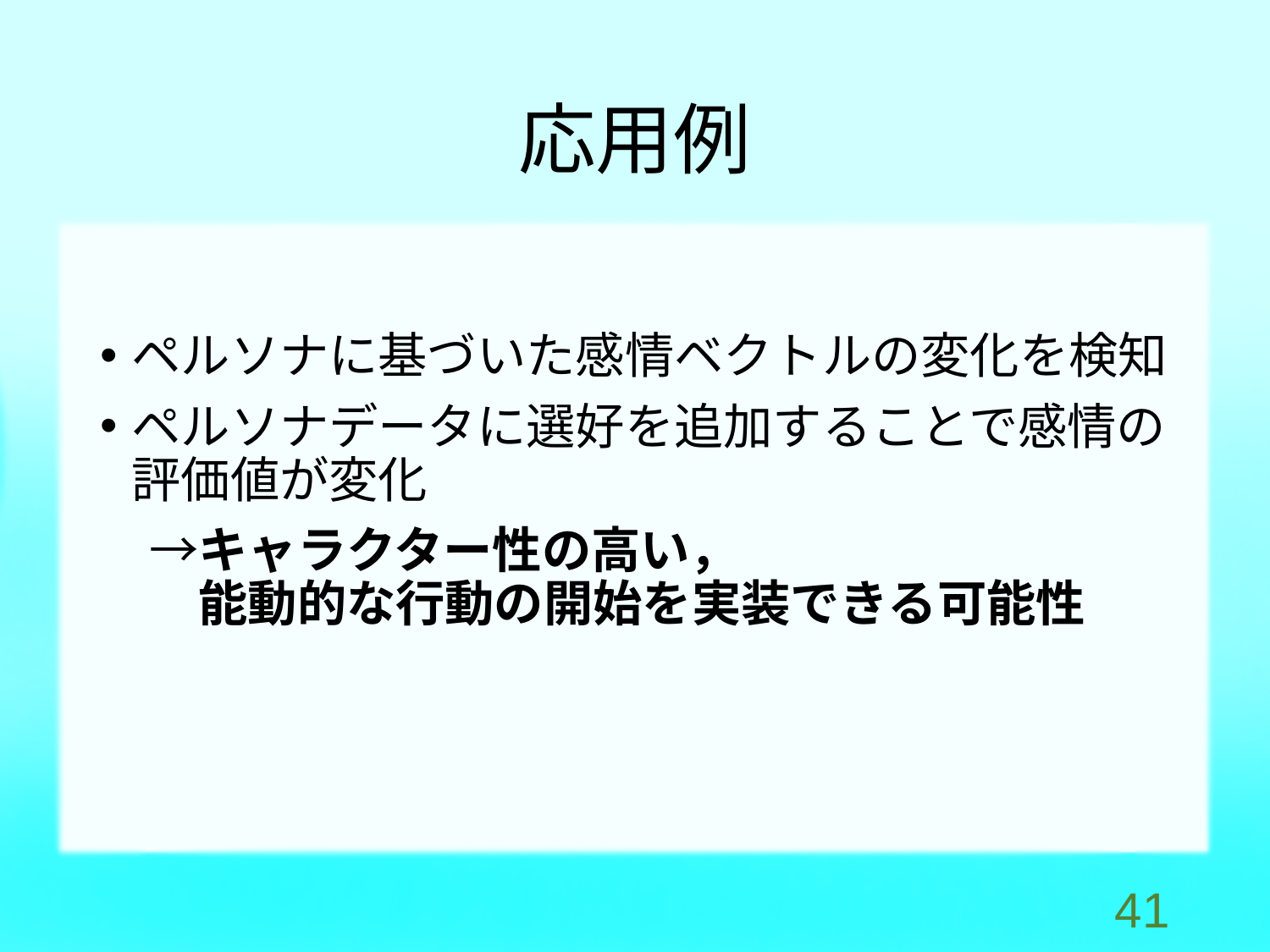

# 応用例
ペルソナに基づいた感情ベクトルの変化を検知
ペルソナデータに選好を追加することで感情の評価値が変化
　→キャラクター性の高い，
　　能動的な行動の開始を実装できる可能性
41